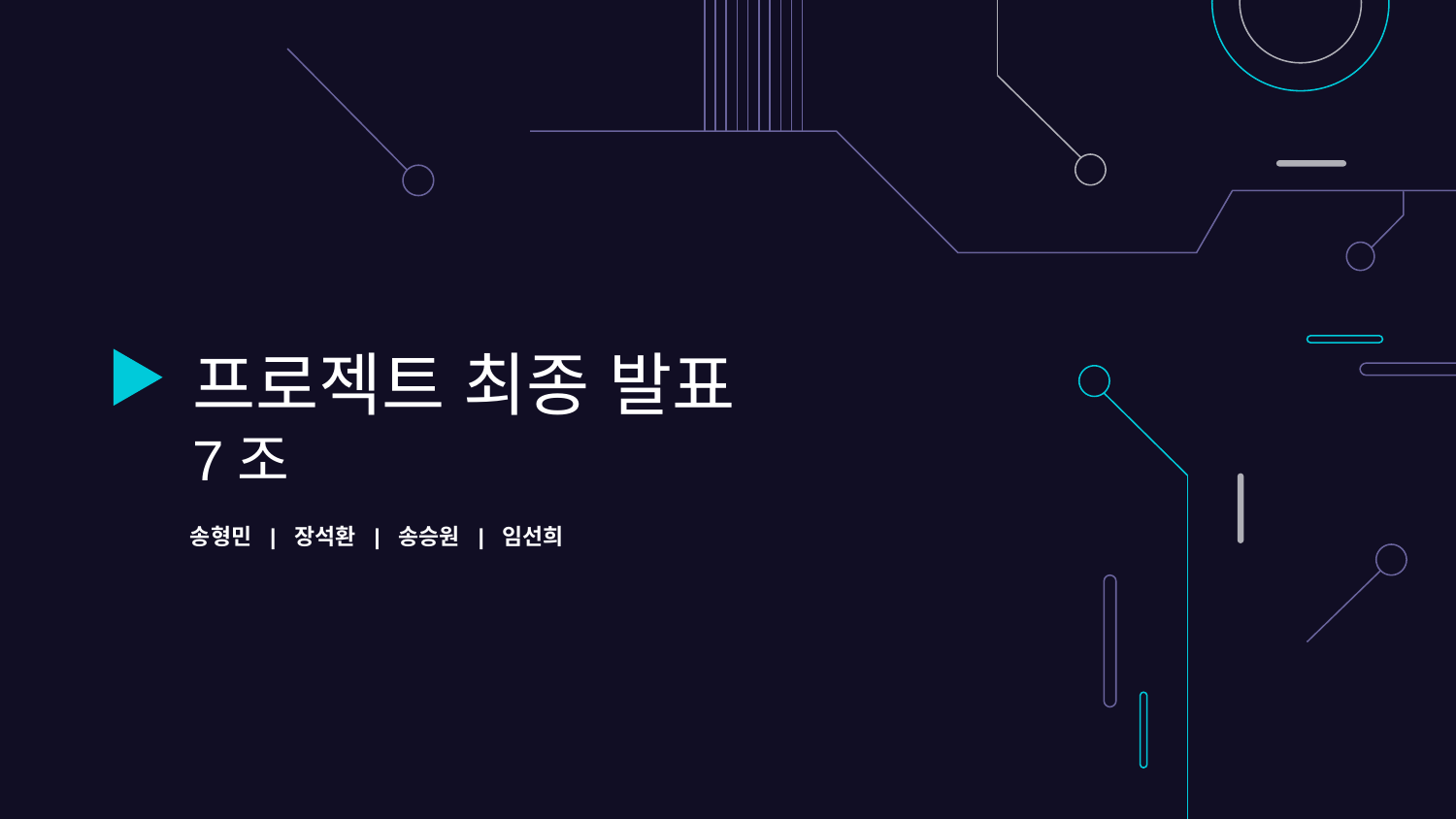

# 프로젝트 최종 발표 7조

송형민  |  장석환  |  송승원  |  임선희